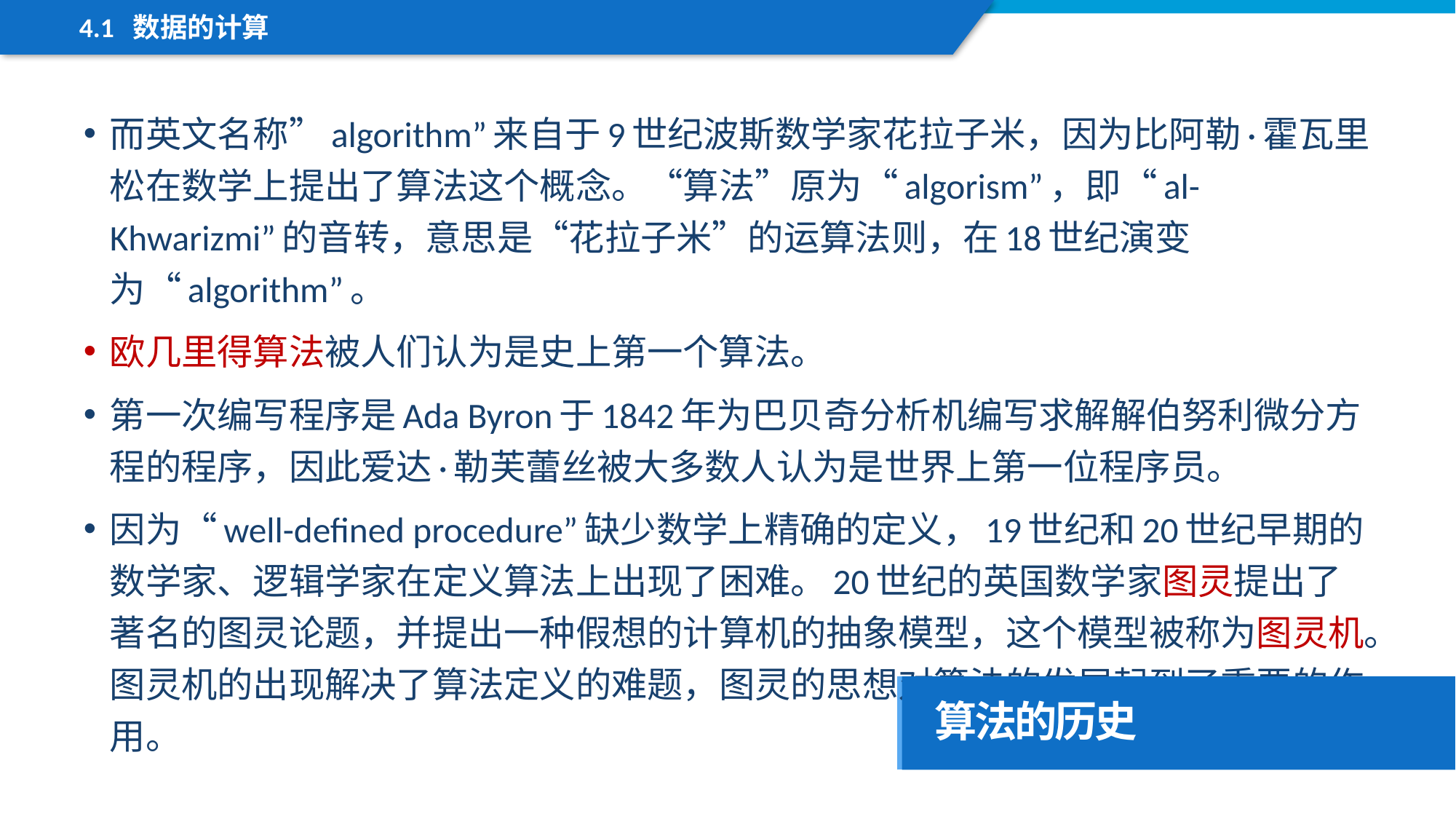

4.1  数据的计算
而英文名称”algorithm”来自于9世纪波斯数学家花拉子米，因为比阿勒·霍瓦里松在数学上提出了算法这个概念。“算法”原为“algorism”，即“al-Khwarizmi”的音转，意思是“花拉子米”的运算法则，在18世纪演变为“algorithm”。
欧几里得算法被人们认为是史上第一个算法。
第一次编写程序是Ada Byron于1842年为巴贝奇分析机编写求解解伯努利微分方程的程序，因此爱达·勒芙蕾丝被大多数人认为是世界上第一位程序员。
因为“well-defined procedure”缺少数学上精确的定义，19世纪和20世纪早期的数学家、逻辑学家在定义算法上出现了困难。20世纪的英国数学家图灵提出了著名的图灵论题，并提出一种假想的计算机的抽象模型，这个模型被称为图灵机。图灵机的出现解决了算法定义的难题，图灵的思想对算法的发展起到了重要的作用。
算法的历史